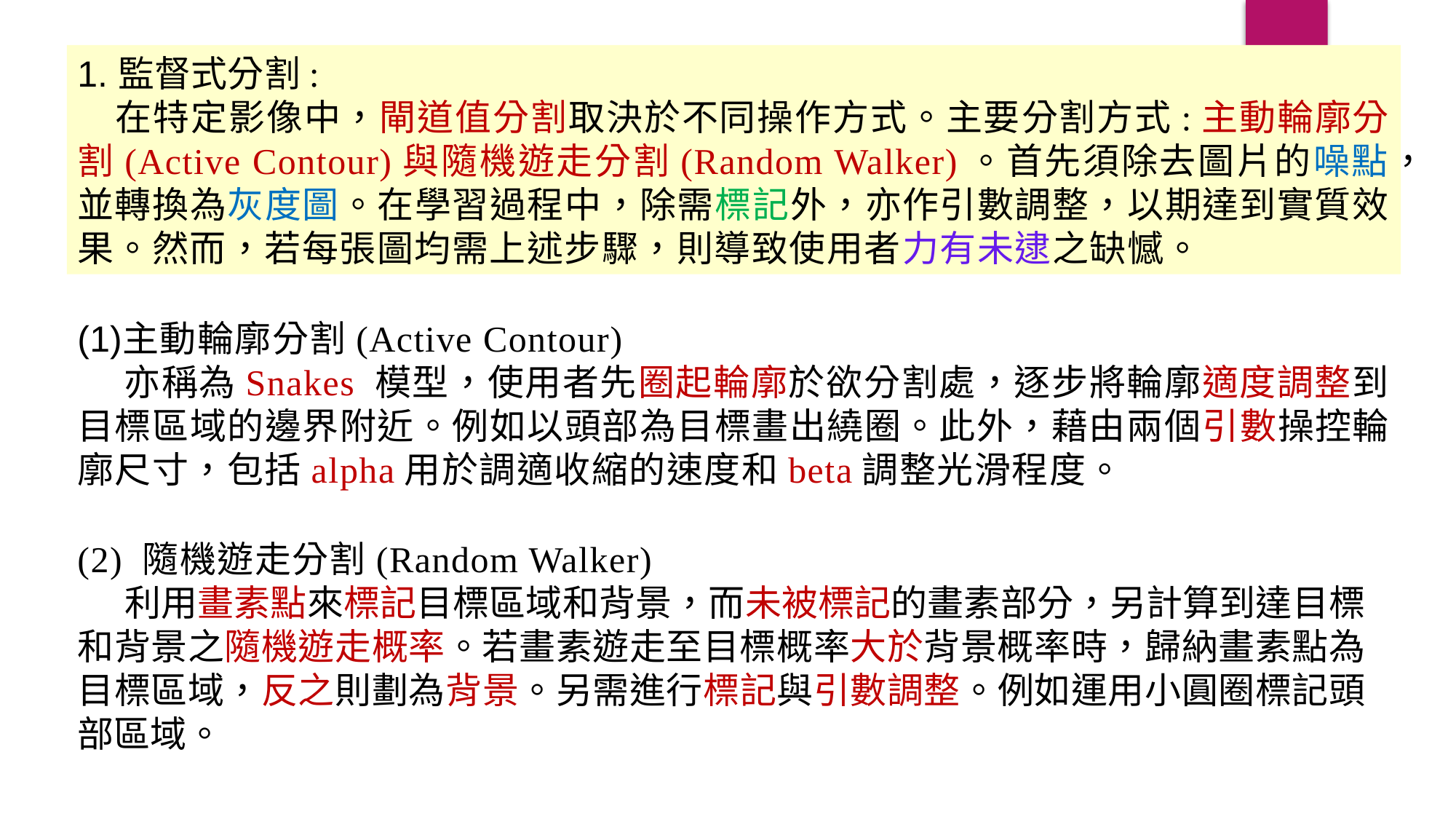

監督式分割:
   在特定影像中，閘道值分割取決於不同操作方式。主要分割方式:主動輪廓分割(Active Contour)與隨機遊走分割(Random Walker)。首先須除去圖片的噪點，並轉換為灰度圖。在學習過程中，除需標記外，亦作引數調整，以期達到實質效果。然而，若每張圖均需上述步驟，則導致使用者力有未逮之缺憾。
主動輪廓分割(Active Contour)
    亦稱為Snakes 模型，使用者先圈起輪廓於欲分割處，逐步將輪廓適度調整到目標區域的邊界附近。例如以頭部為目標畫出繞圈。此外，藉由兩個引數操控輪廓尺寸，包括alpha用於調適收縮的速度和beta調整光滑程度。
(2) 隨機遊走分割(Random Walker)
  利用畫素點來標記目標區域和背景，而未被標記的畫素部分，另計算到達目標和背景之隨機遊走概率。若畫素遊走至目標概率大於背景概率時，歸納畫素點為目標區域，反之則劃為背景。另需進行標記與引數調整。例如運用小圓圈標記頭部區域。